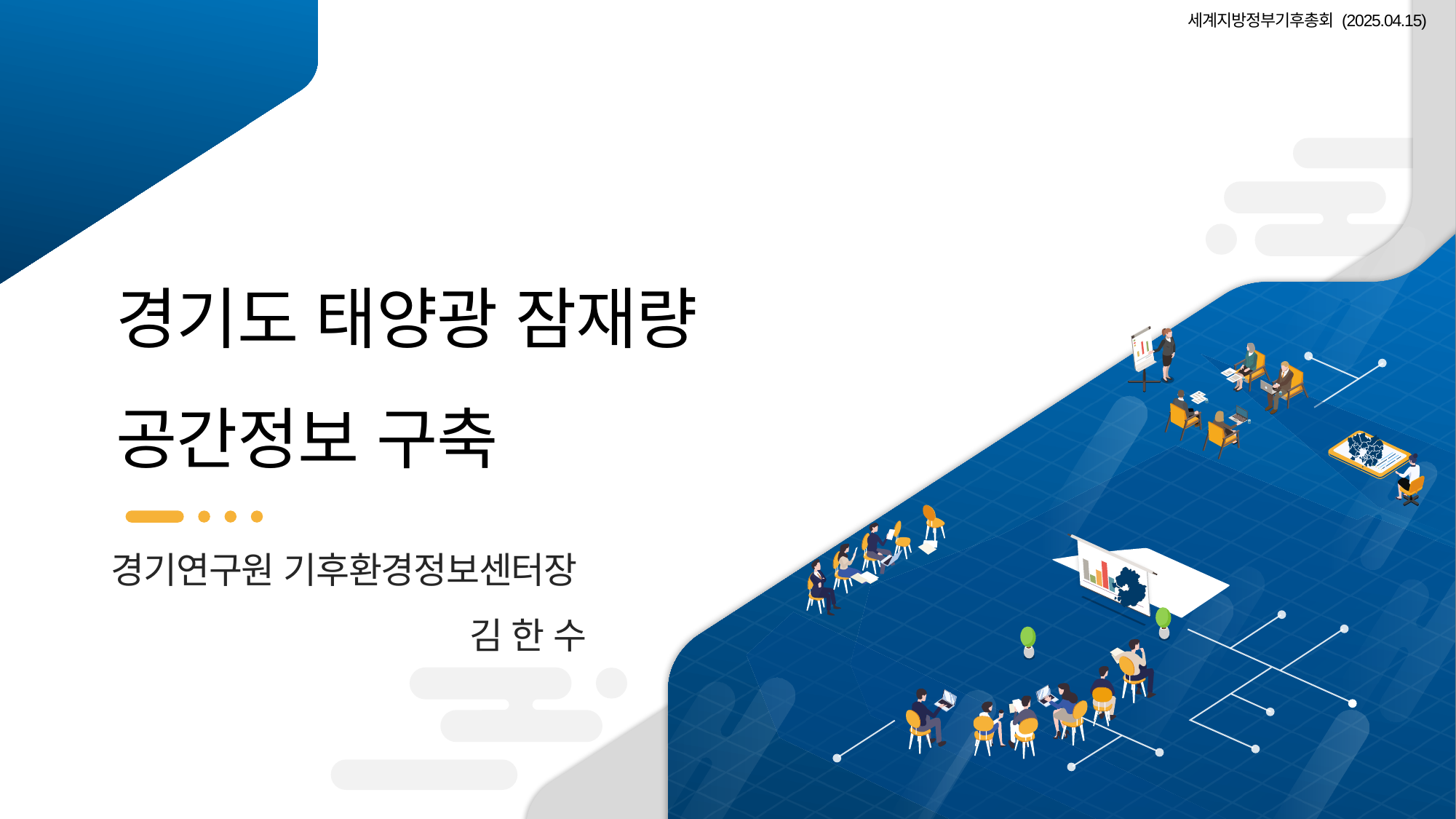

세계지방정부기후총회 (2025.04.15)
경기도 태양광 잠재량
공간정보 구축

경기연구원 기후환경정보센터장
김 한 수